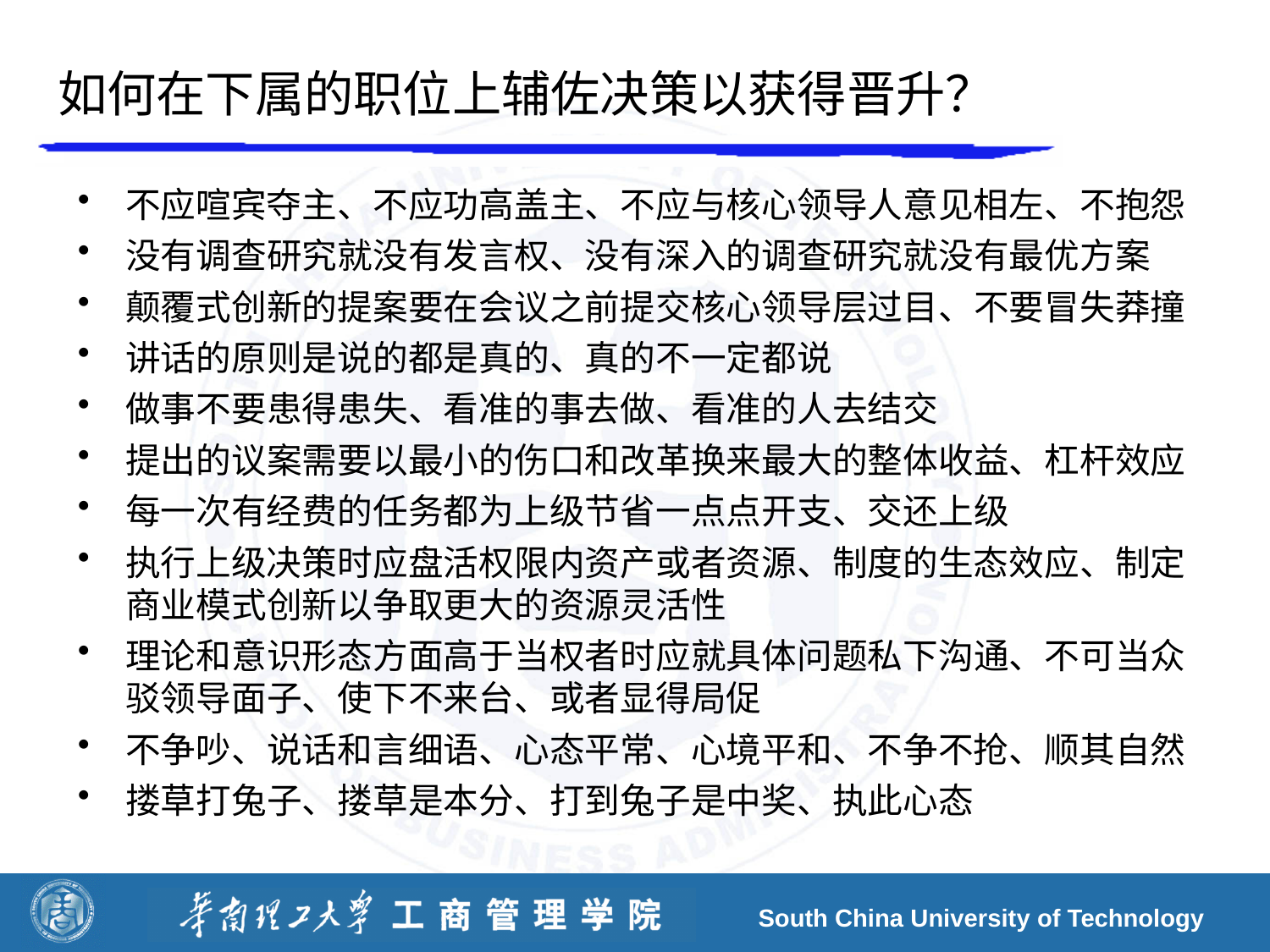

# 如何在下属的职位上辅佐决策以获得晋升？
不应喧宾夺主、不应功高盖主、不应与核心领导人意见相左、不抱怨
没有调查研究就没有发言权、没有深入的调查研究就没有最优方案
颠覆式创新的提案要在会议之前提交核心领导层过目、不要冒失莽撞
讲话的原则是说的都是真的、真的不一定都说
做事不要患得患失、看准的事去做、看准的人去结交
提出的议案需要以最小的伤口和改革换来最大的整体收益、杠杆效应
每一次有经费的任务都为上级节省一点点开支、交还上级
执行上级决策时应盘活权限内资产或者资源、制度的生态效应、制定商业模式创新以争取更大的资源灵活性
理论和意识形态方面高于当权者时应就具体问题私下沟通、不可当众驳领导面子、使下不来台、或者显得局促
不争吵、说话和言细语、心态平常、心境平和、不争不抢、顺其自然
搂草打兔子、搂草是本分、打到兔子是中奖、执此心态

South China University of Technology